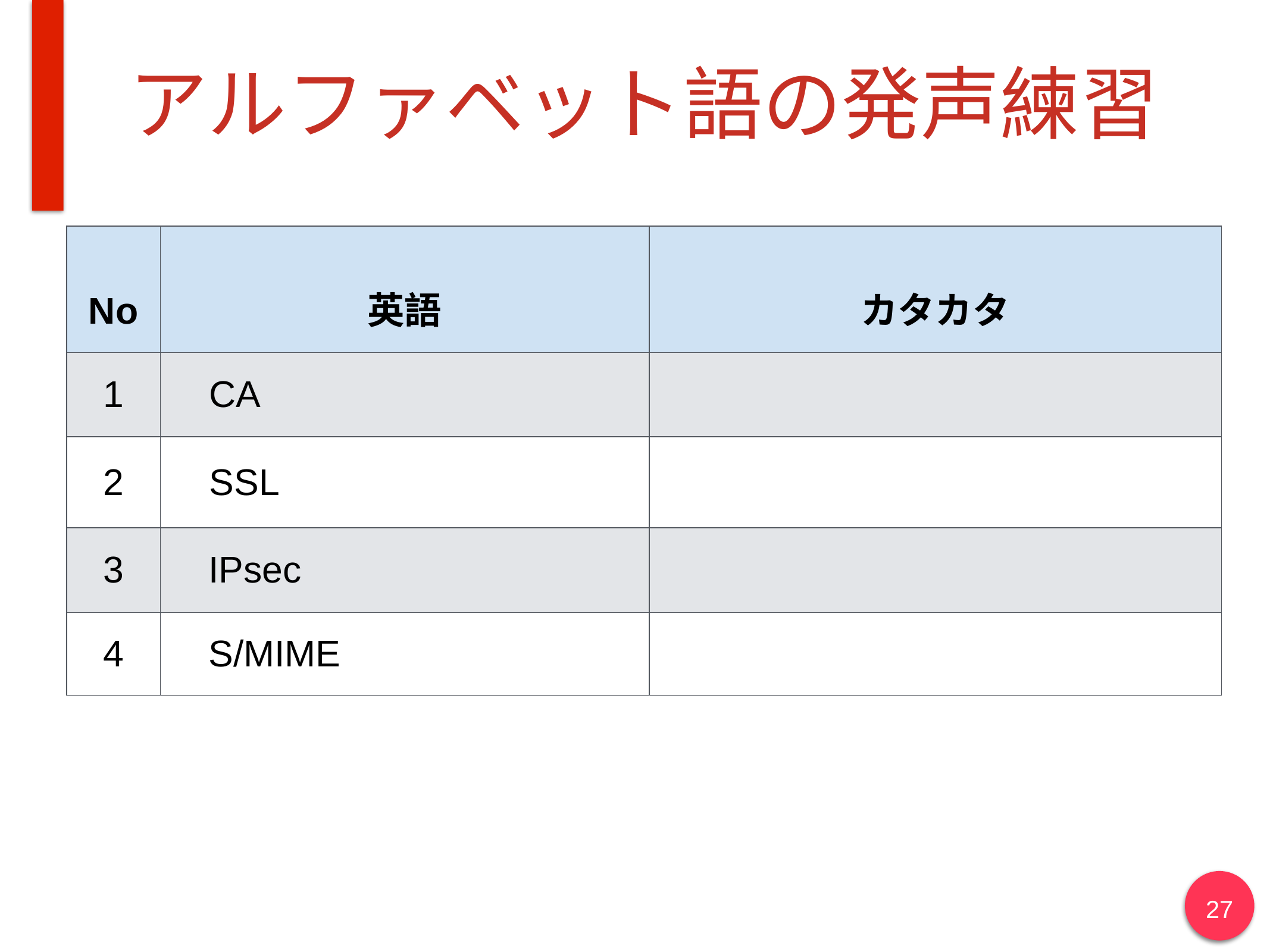

# アルファベット語の発声練習
| No | 英語 | カタカタ |
| --- | --- | --- |
| 1 | CA |  |
| 2 | SSL |  |
| 3 | IPsec |  |
| 4 | S/MIME |  |
27